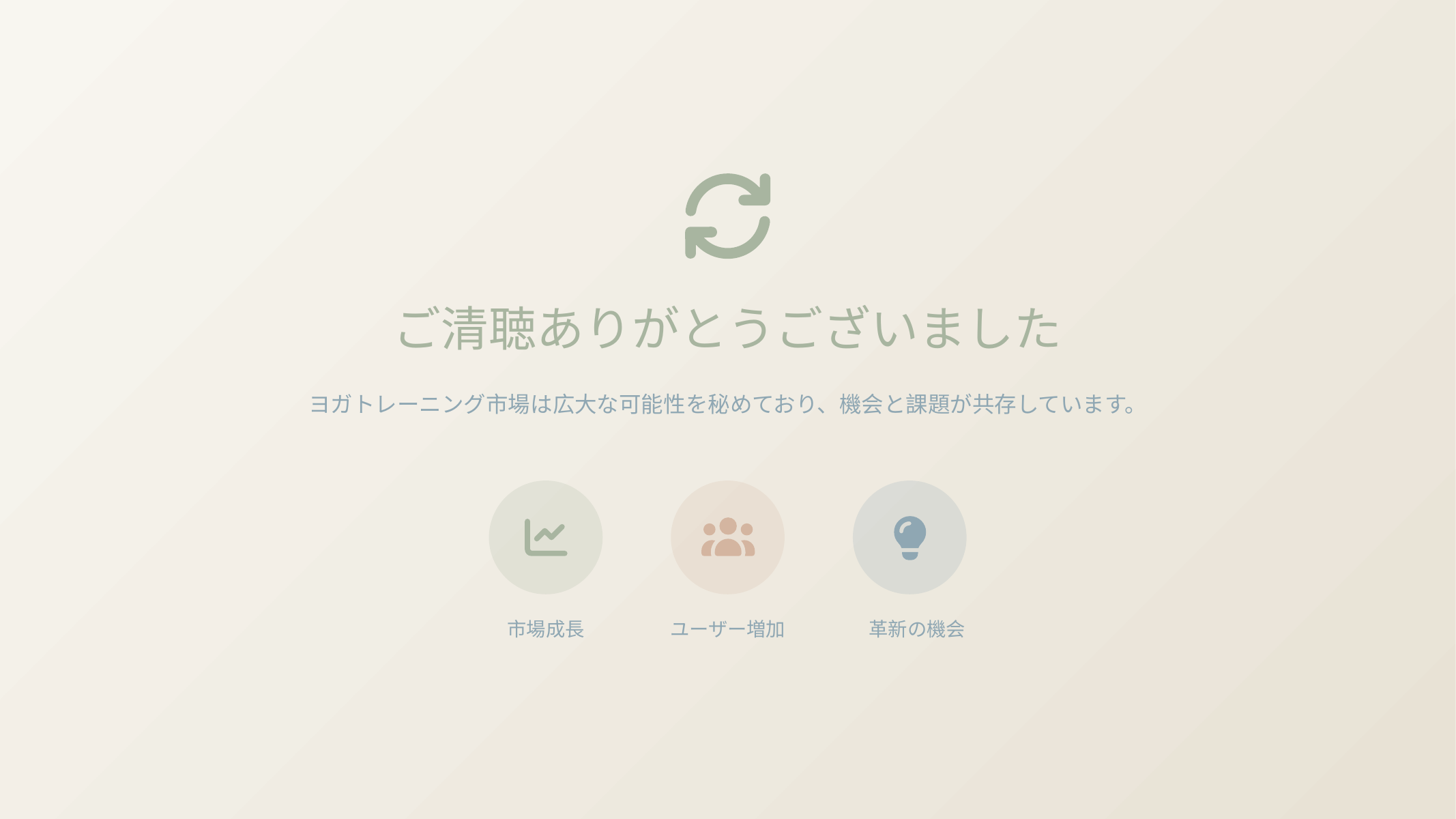

ご清聴ありがとうございました
ヨガトレーニング市場は広大な可能性を秘めており、機会と課題が共存しています。

市場成長
ユーザー増加
革新の機会